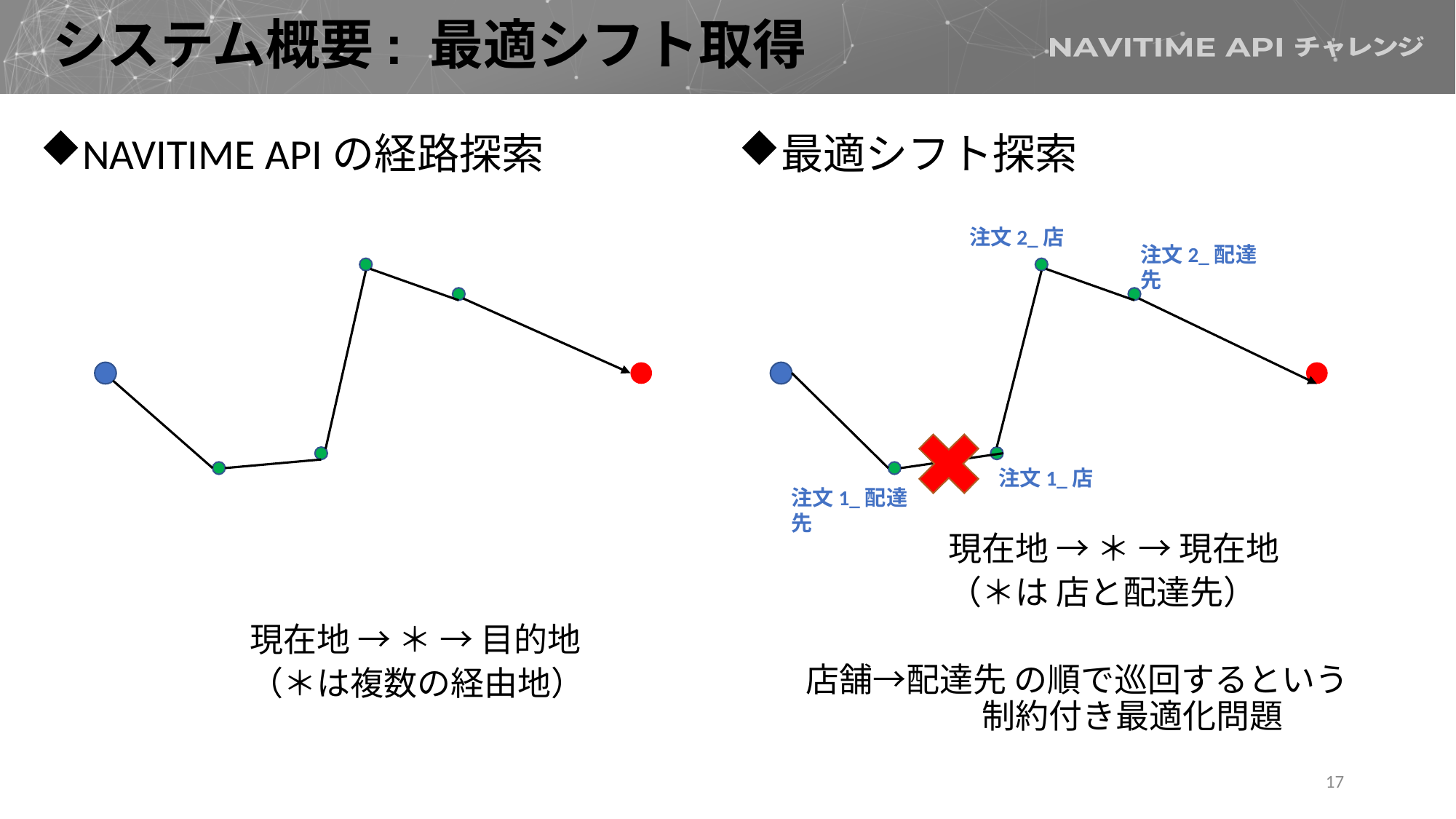

# システム概要: 最適シフト取得
NAVITIME APIの経路探索

	　現在地 → ＊ → 目的地
	　（＊は複数の経由地）

最適シフト探索

	　現在地 → ＊ → 現在地
	　（＊は 店と配達先）

店舗→配達先 の順で巡回するという
	　　制約付き最適化問題
注文2_店
注文2_配達先

注文1_店

注文1_配達先
17